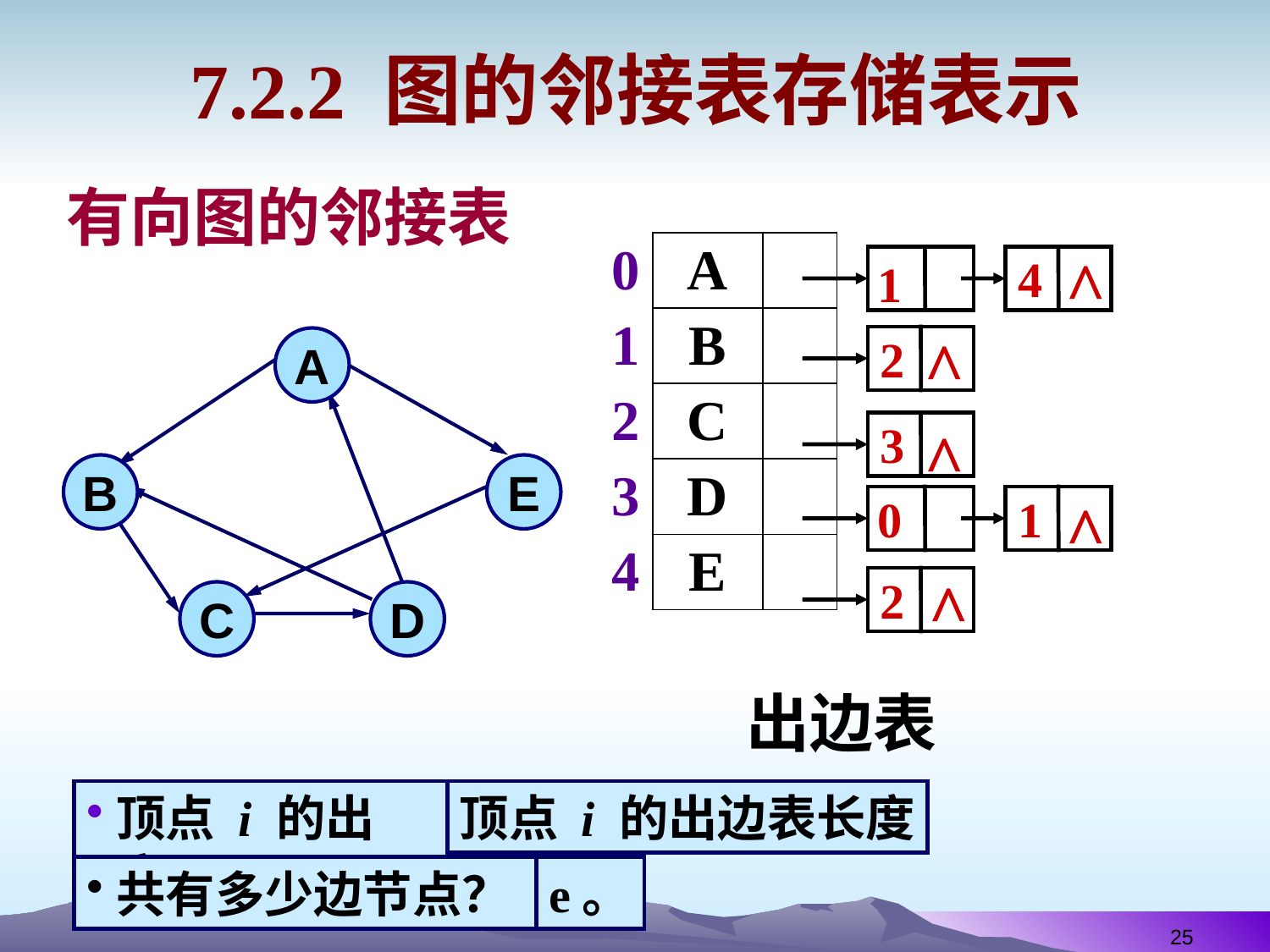

# 7.2.2 图的邻接表存储表示
有向图的邻接表
| 0 | A |  |
| --- | --- | --- |
| 1 | B |  |
| 2 | C |  |
| 3 | D |  |
| 4 | E |  |
4
1

^
2

^
A

B
E

C
D

3

^
0
1

^
2

^
出边表
顶点 i 的出度?
顶点 i 的出边表长度
共有多少边节点？
e。
25